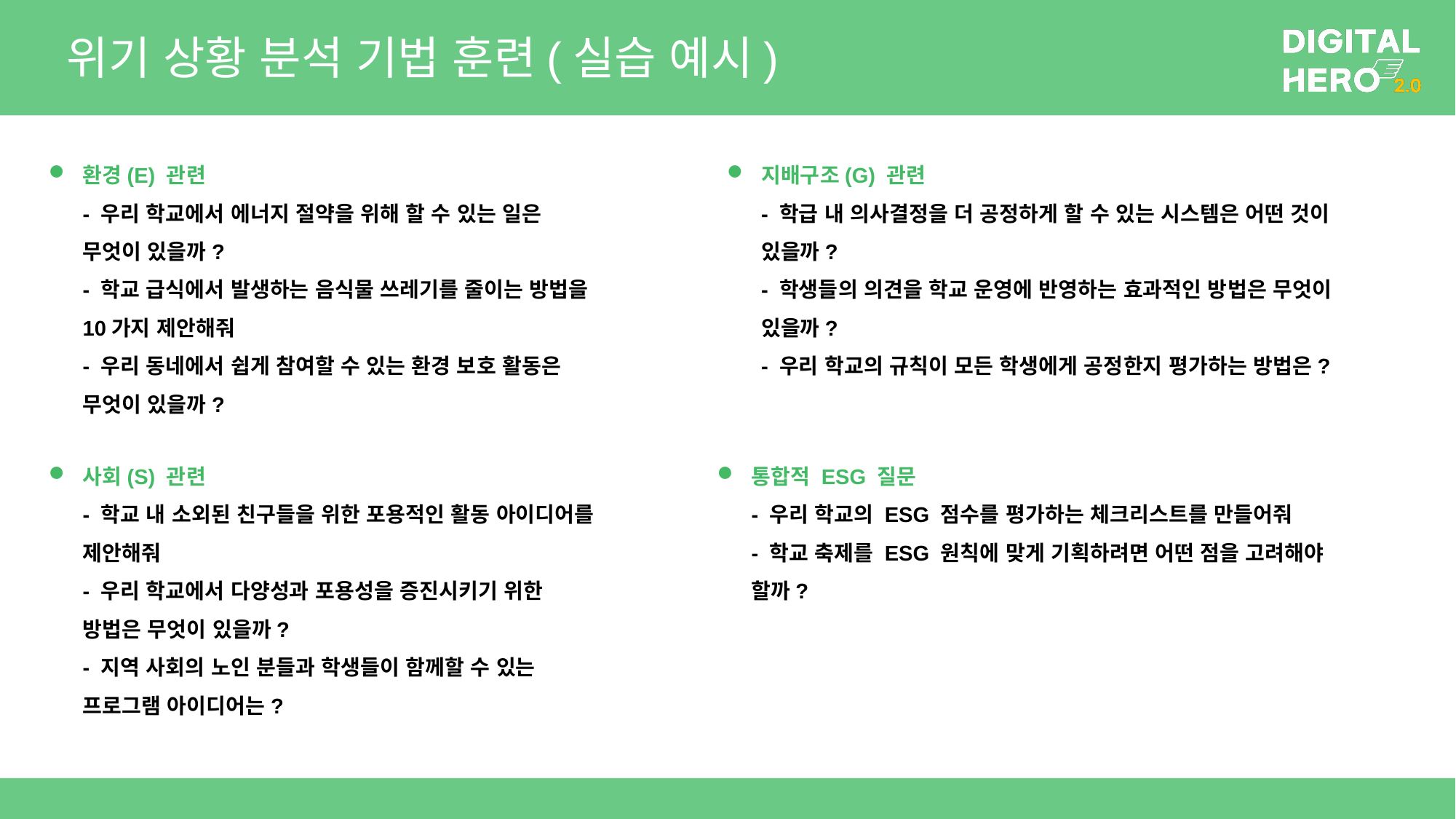

# 위기 상황 분석 기법 훈련(실습 예시)
환경(E) 관련
- 우리 학교에서 에너지 절약을 위해 할 수 있는 일은 무엇이 있을까?
- 학교 급식에서 발생하는 음식물 쓰레기를 줄이는 방법을 10가지 제안해줘
- 우리 동네에서 쉽게 참여할 수 있는 환경 보호 활동은 무엇이 있을까?
지배구조(G) 관련
- 학급 내 의사결정을 더 공정하게 할 수 있는 시스템은 어떤 것이 있을까?
- 학생들의 의견을 학교 운영에 반영하는 효과적인 방법은 무엇이 있을까?
- 우리 학교의 규칙이 모든 학생에게 공정한지 평가하는 방법은?
사회(S) 관련
- 학교 내 소외된 친구들을 위한 포용적인 활동 아이디어를 제안해줘
- 우리 학교에서 다양성과 포용성을 증진시키기 위한 방법은 무엇이 있을까?
- 지역 사회의 노인 분들과 학생들이 함께할 수 있는 프로그램 아이디어는?
통합적 ESG 질문
- 우리 학교의 ESG 점수를 평가하는 체크리스트를 만들어줘
- 학교 축제를 ESG 원칙에 맞게 기획하려면 어떤 점을 고려해야 할까?